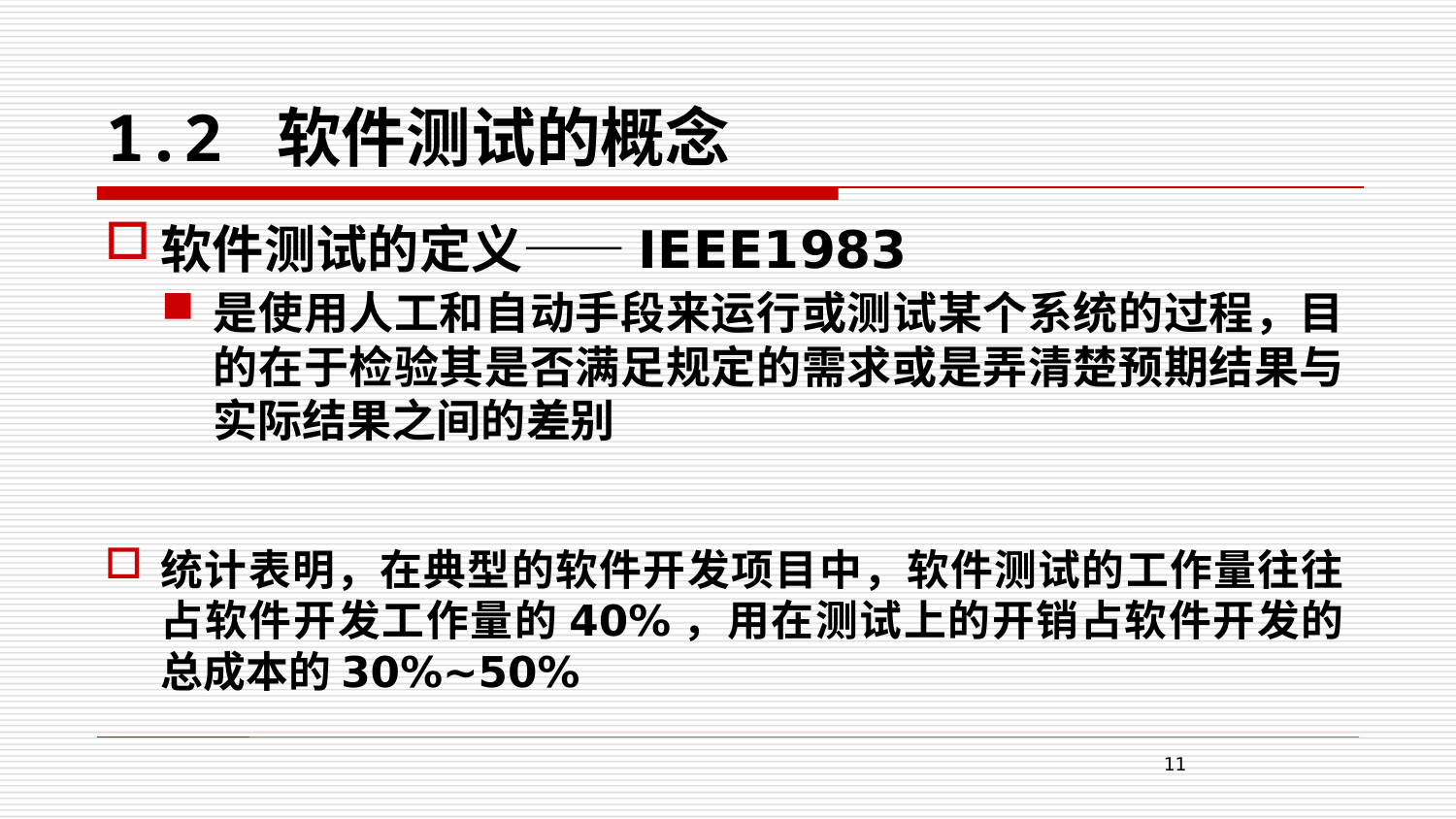

# 1.2 软件测试的概念
软件测试的定义——IEEE1983
是使用人工和自动手段来运行或测试某个系统的过程，目的在于检验其是否满足规定的需求或是弄清楚预期结果与实际结果之间的差别

统计表明，在典型的软件开发项目中，软件测试的工作量往往占软件开发工作量的40%，用在测试上的开销占软件开发的总成本的30%~50%

11